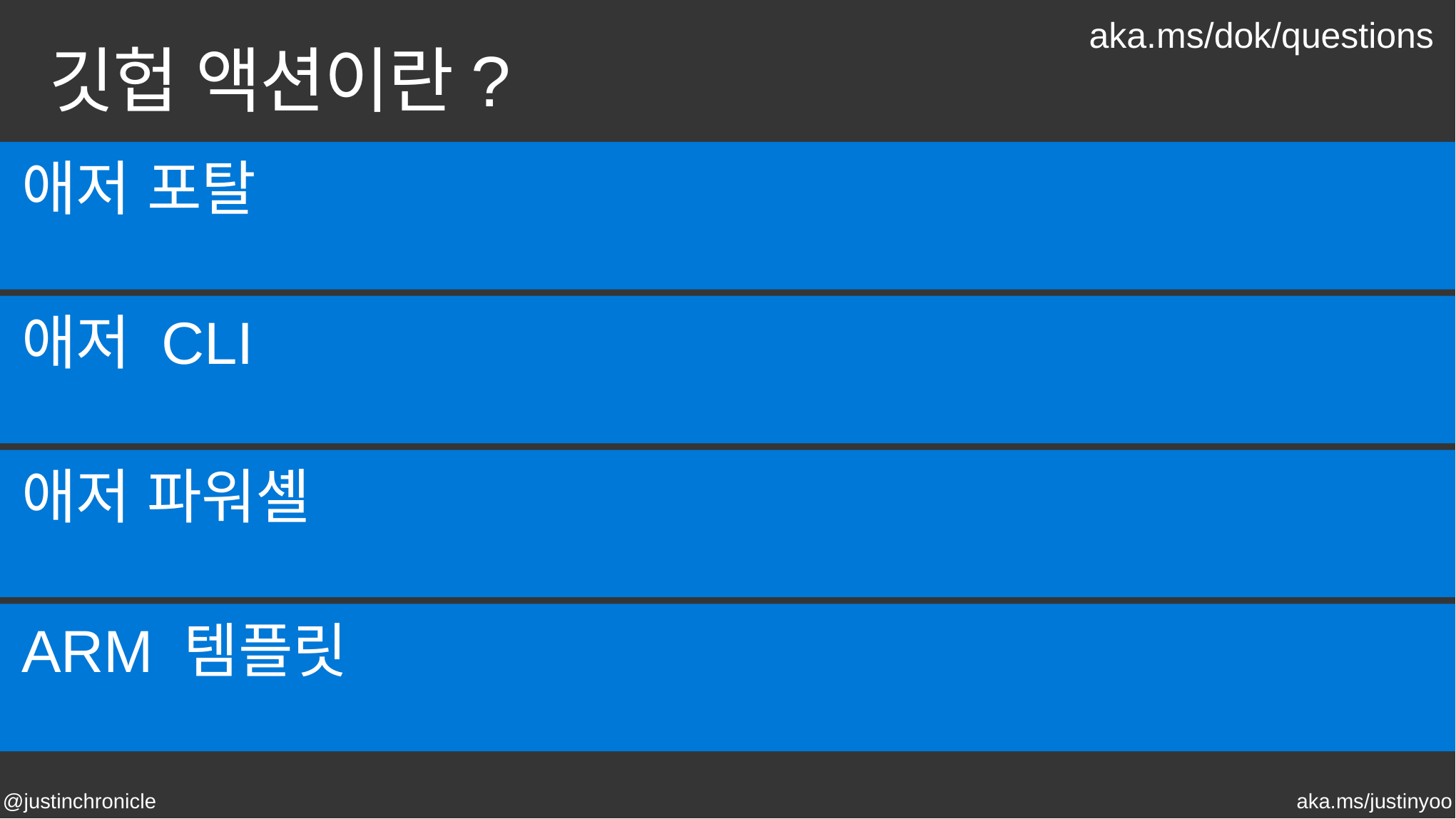

aka.ms/dok/questions
# 깃헙 액션이란?
애저 포탈
애저 CLI
애저 파워셸
ARM 템플릿